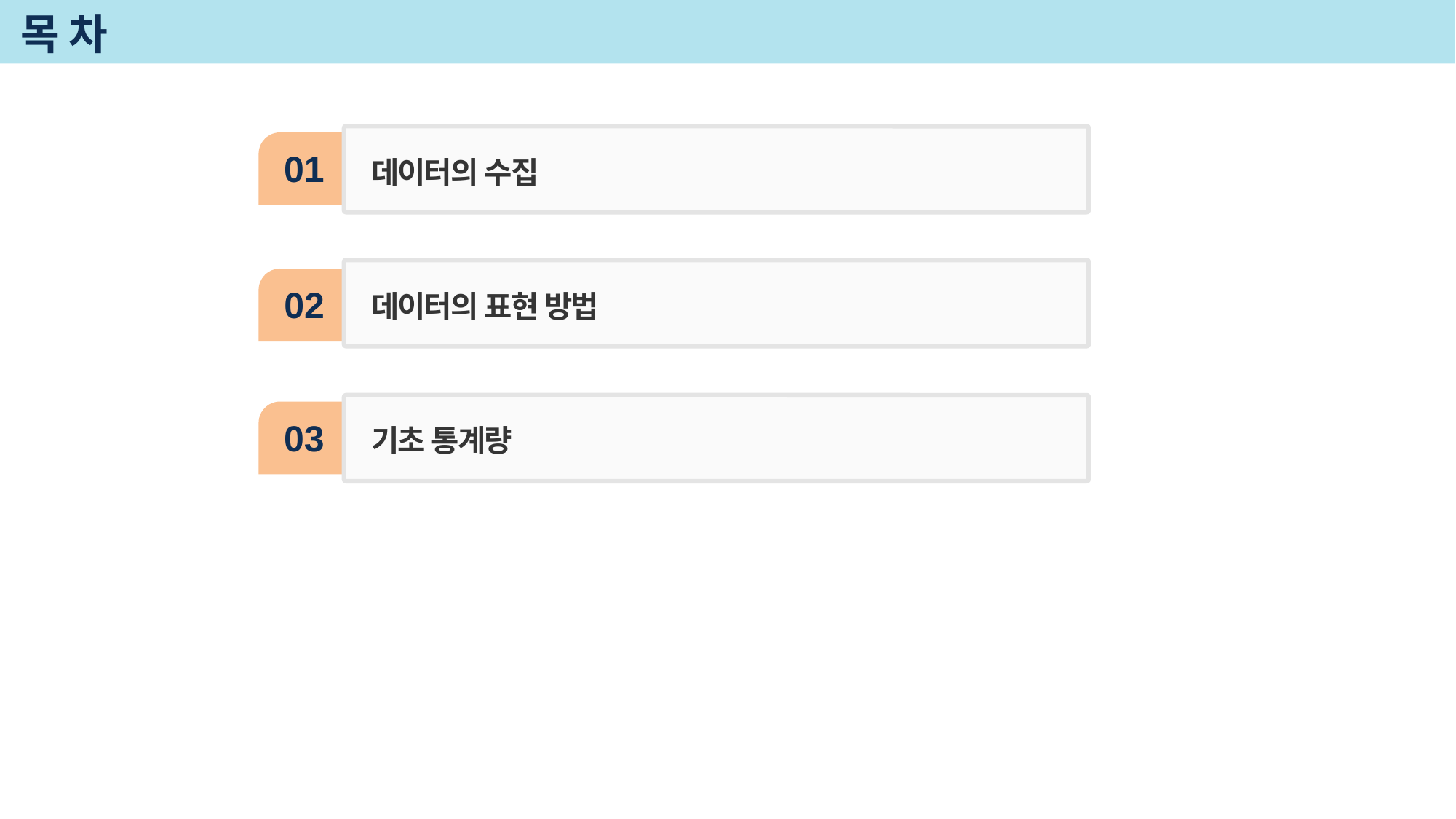

# 목 차

01
데이터의 수집

데이터의 표현 방법
02

03
기초 통계량